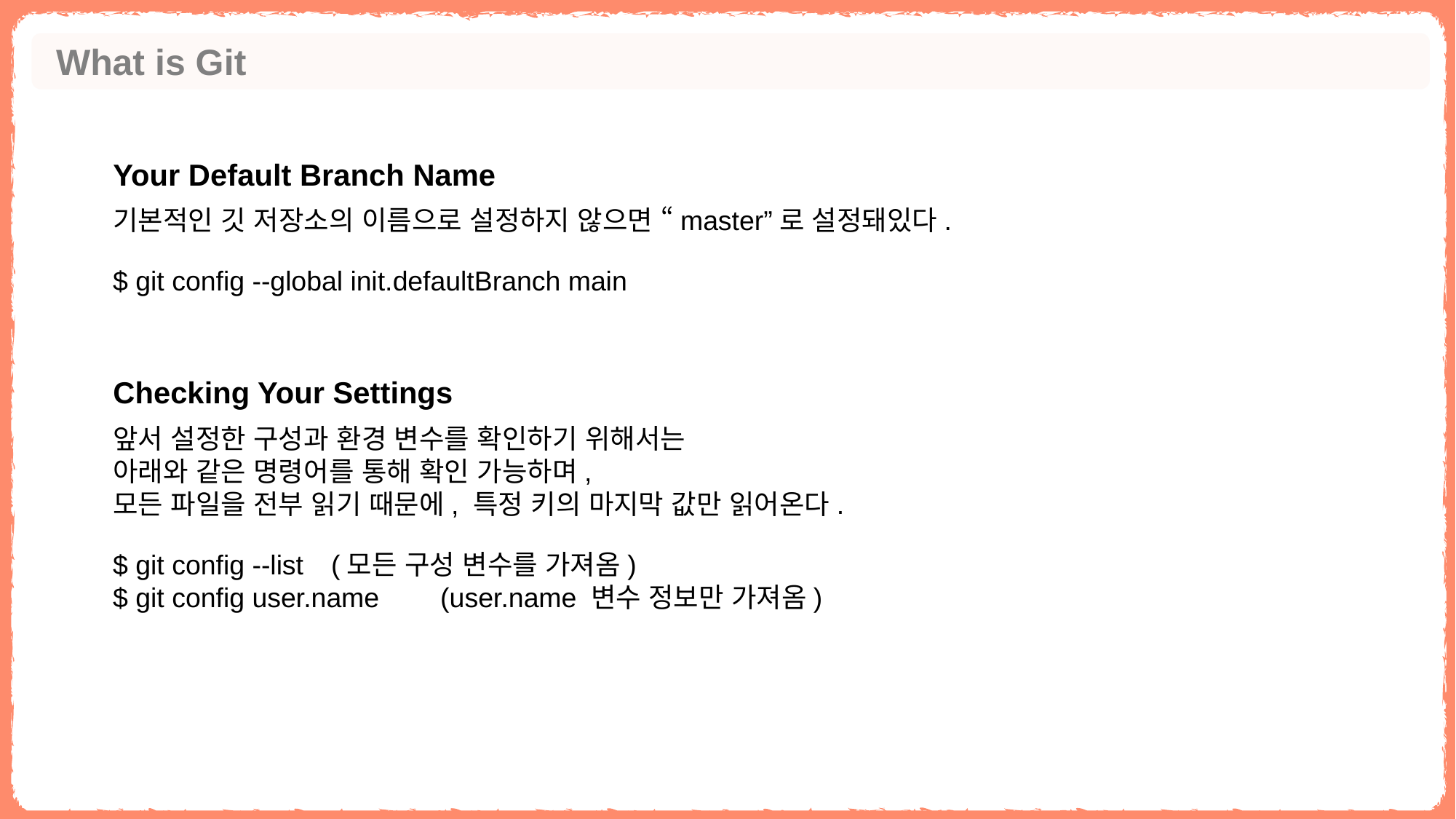

What is Git
Your Default Branch Name
기본적인 깃 저장소의 이름으로 설정하지 않으면 “master”로 설정돼있다.
$ git config --global init.defaultBranch main
Checking Your Settings
앞서 설정한 구성과 환경 변수를 확인하기 위해서는
아래와 같은 명령어를 통해 확인 가능하며,
모든 파일을 전부 읽기 때문에, 특정 키의 마지막 값만 읽어온다.
$ git config --list 	(모든 구성 변수를 가져옴)
$ git config user.name 	(user.name 변수 정보만 가져옴)